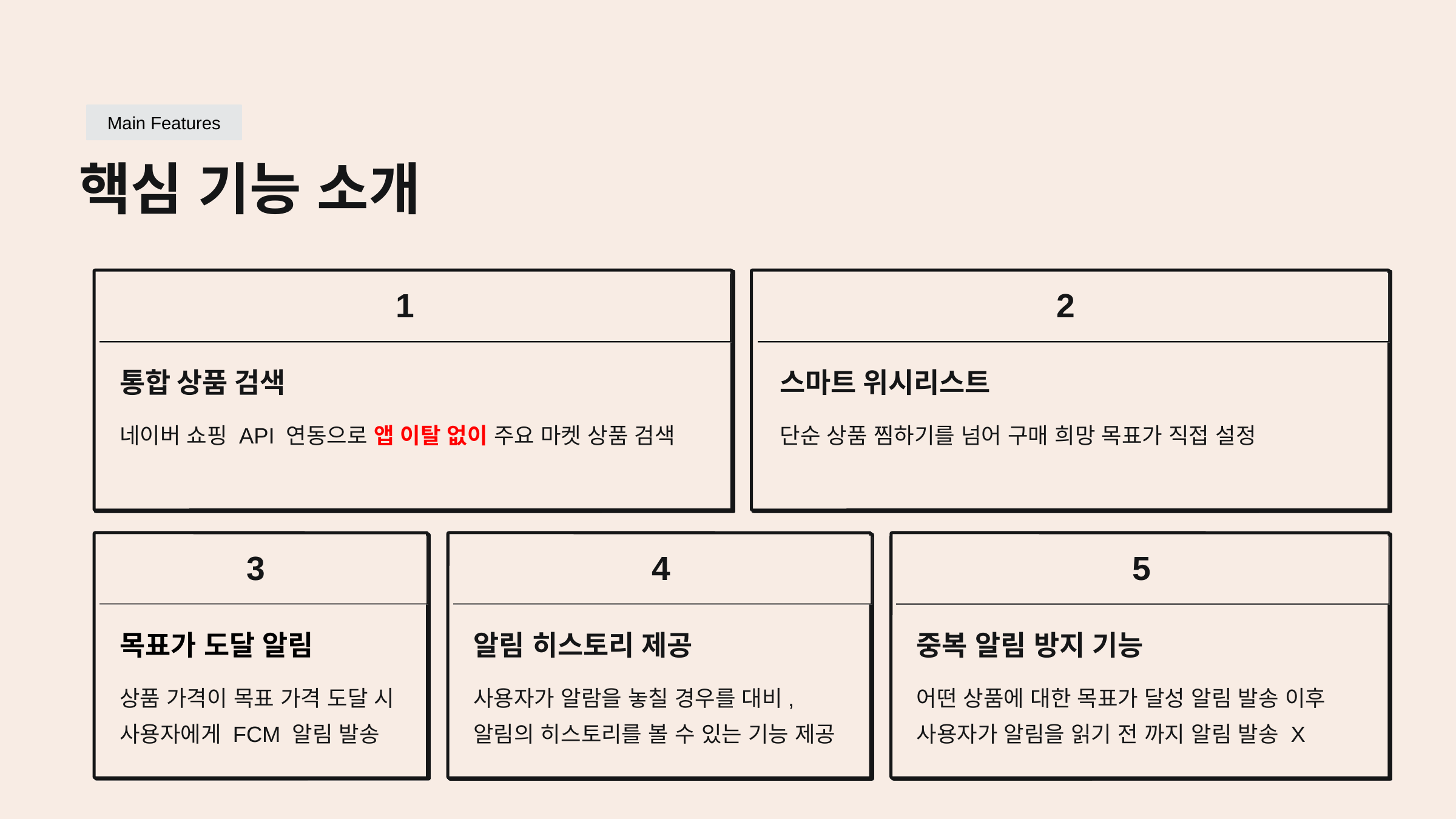

Main Features
핵심 기능 소개

1
2
통합 상품 검색
스마트 위시리스트
네이버 쇼핑 API 연동으로 앱 이탈 없이 주요 마켓 상품 검색
단순 상품 찜하기를 넘어 구매 희망 목표가 직접 설정

3
4
5
목표가 도달 알림
알림 히스토리 제공
중복 알림 방지 기능
상품 가격이 목표 가격 도달 시
사용자에게 FCM 알림 발송
사용자가 알람을 놓칠 경우를 대비,
알림의 히스토리를 볼 수 있는 기능 제공
어떤 상품에 대한 목표가 달성 알림 발송 이후
사용자가 알림을 읽기 전 까지 알림 발송 X